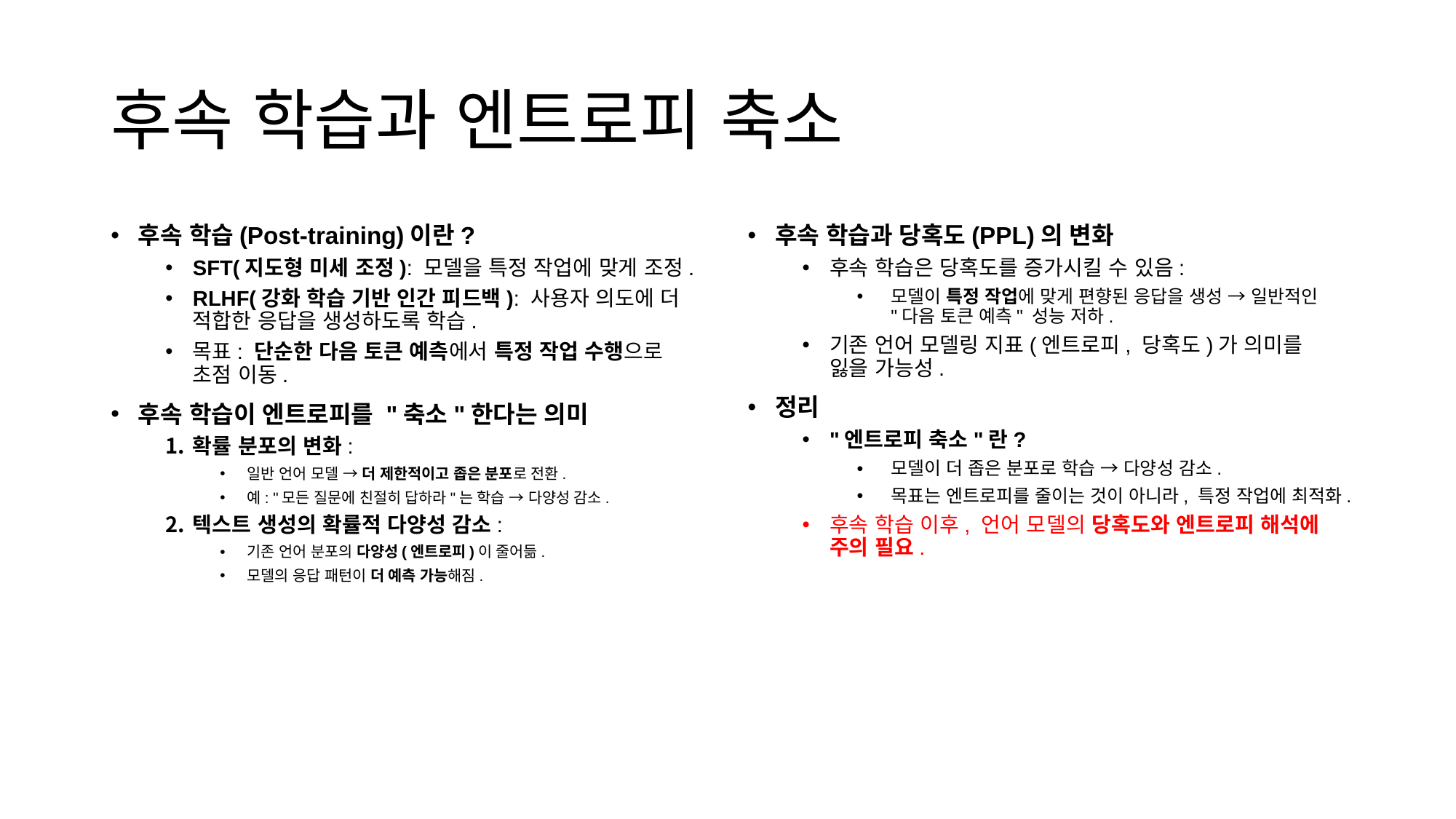

# 후속 학습과 엔트로피 축소
후속 학습(Post-training)이란?
SFT(지도형 미세 조정): 모델을 특정 작업에 맞게 조정.
RLHF(강화 학습 기반 인간 피드백): 사용자 의도에 더 적합한 응답을 생성하도록 학습.
목표: 단순한 다음 토큰 예측에서 특정 작업 수행으로 초점 이동.
후속 학습이 엔트로피를 "축소"한다는 의미
확률 분포의 변화:
일반 언어 모델 → 더 제한적이고 좁은 분포로 전환.
예: "모든 질문에 친절히 답하라"는 학습 → 다양성 감소.
텍스트 생성의 확률적 다양성 감소:
기존 언어 분포의 다양성(엔트로피)이 줄어듦.
모델의 응답 패턴이 더 예측 가능해짐.
후속 학습과 당혹도(PPL)의 변화
후속 학습은 당혹도를 증가시킬 수 있음:
모델이 특정 작업에 맞게 편향된 응답을 생성 → 일반적인 "다음 토큰 예측" 성능 저하.
기존 언어 모델링 지표(엔트로피, 당혹도)가 의미를 잃을 가능성.
정리
"엔트로피 축소"란?
모델이 더 좁은 분포로 학습 → 다양성 감소.
목표는 엔트로피를 줄이는 것이 아니라, 특정 작업에 최적화.
후속 학습 이후, 언어 모델의 당혹도와 엔트로피 해석에 주의 필요.